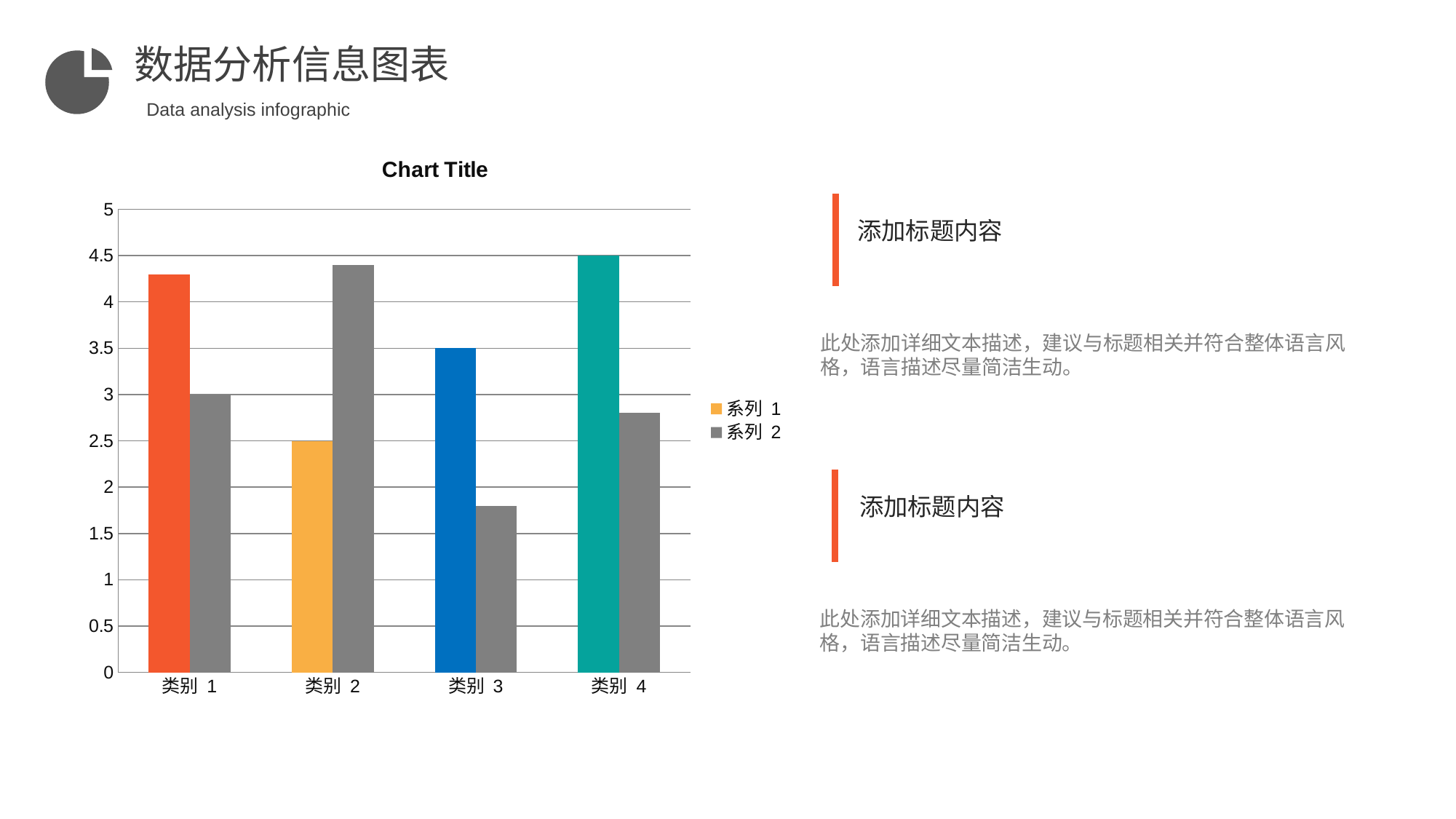

数据分析信息图表

Data analysis infographic

### Chart:

| Category | 系列 1 | 系列 2 |
|---|---|---|
| 类别 1 | 4.3 | 3.0 |
| 类别 2 | 2.5 | 4.4 |
| 类别 3 | 3.5 | 1.8 |
| 类别 4 | 4.5 | 2.8 |
添加标题内容
此处添加详细文本描述，建议与标题相关并符合整体语言风格，语言描述尽量简洁生动。
添加标题内容
此处添加详细文本描述，建议与标题相关并符合整体语言风格，语言描述尽量简洁生动。